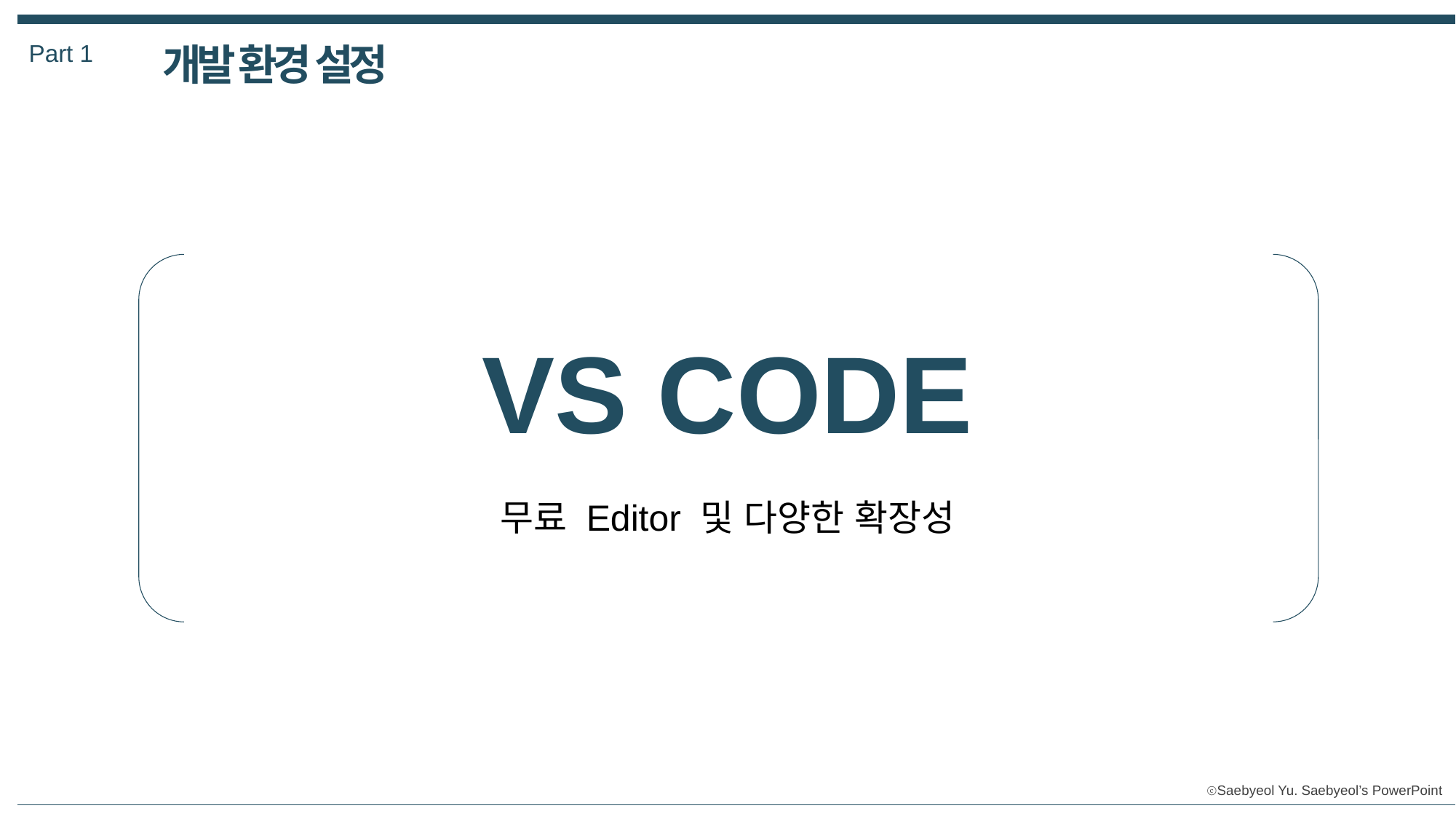

Part 1
개발 환경 설정

VS CODE
무료 Editor 및 다양한 확장성